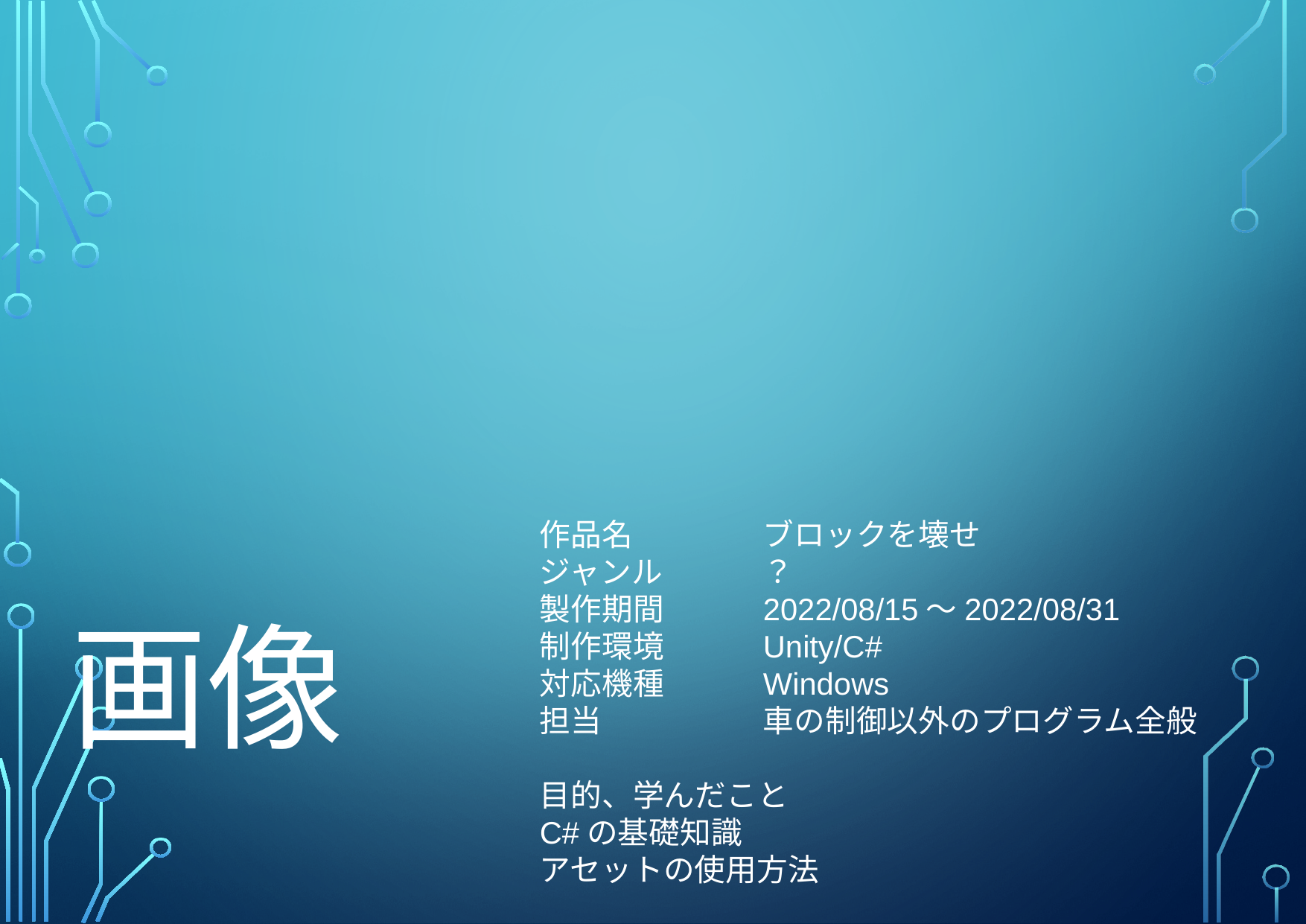

作品名		ブロックを壊せ
ジャンル	？
製作期間	2022/08/15～2022/08/31
制作環境	Unity/C#
対応機種	Windows
担当		車の制御以外のプログラム全般

目的、学んだこと
C#の基礎知識
アセットの使用方法
画像